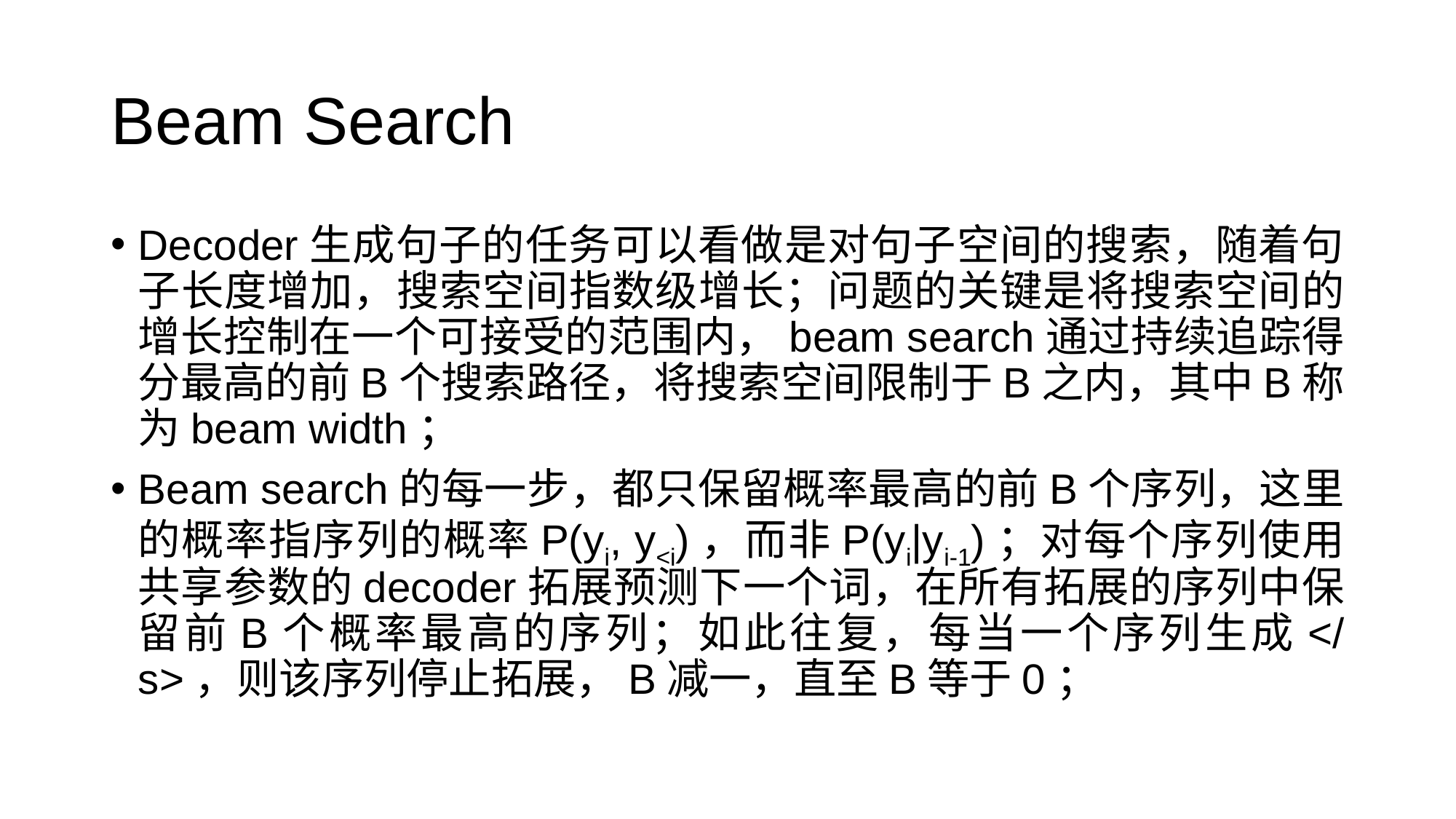

# Beam Search
Decoder生成句子的任务可以看做是对句子空间的搜索，随着句子长度增加，搜索空间指数级增长；问题的关键是将搜索空间的增长控制在一个可接受的范围内，beam search通过持续追踪得分最高的前B个搜索路径，将搜索空间限制于B之内，其中B称为beam width；
Beam search的每一步，都只保留概率最高的前B个序列，这里的概率指序列的概率P(yi, y<i)，而非P(yi|yi-1)；对每个序列使用共享参数的decoder拓展预测下一个词，在所有拓展的序列中保留前B个概率最高的序列；如此往复，每当一个序列生成</s>，则该序列停止拓展，B减一，直至B等于0；